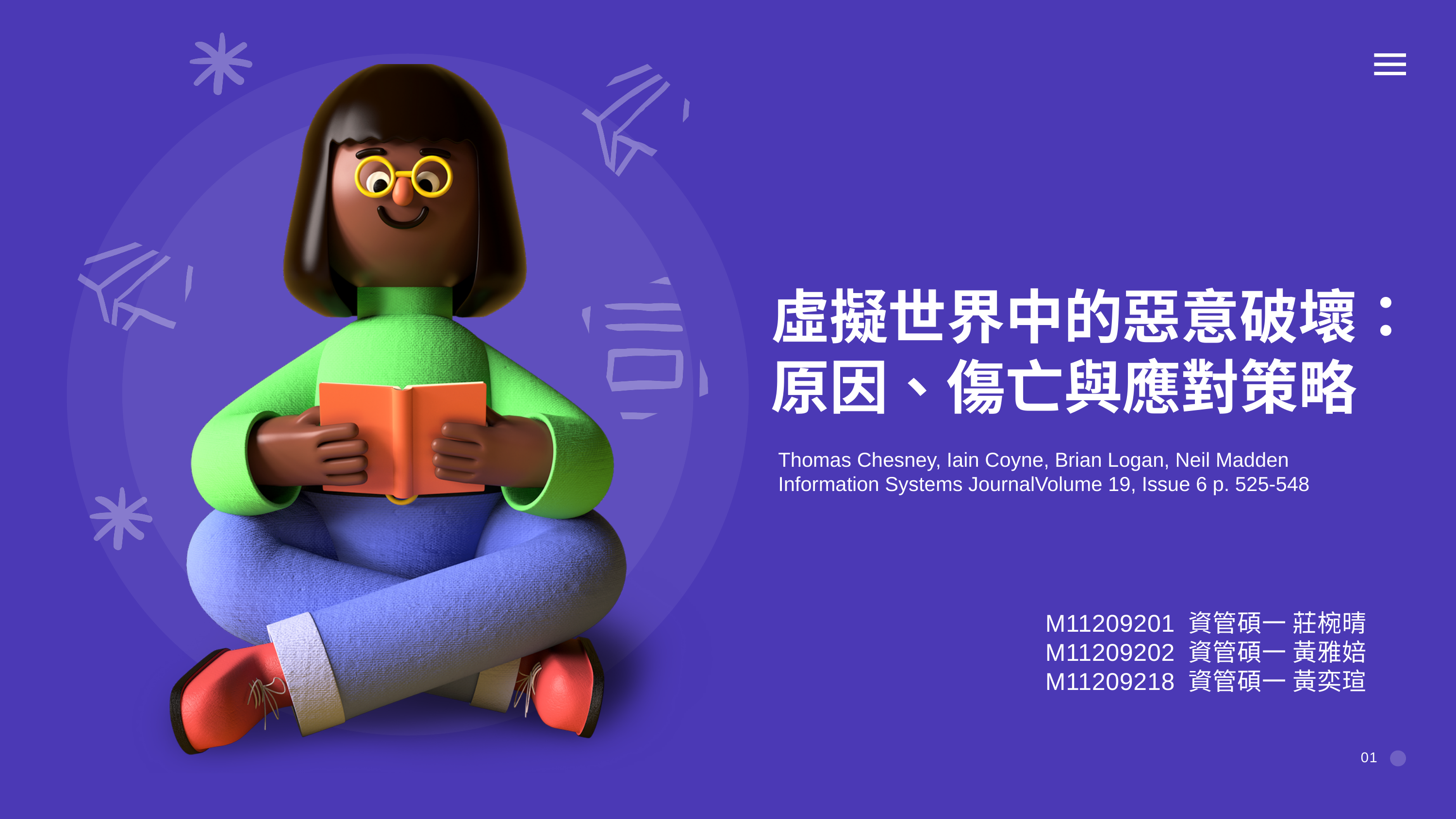

虛擬世界中的惡意破壞：
原因、傷亡與應對策略
M11209201 資管碩一 莊椀晴
M11209202 資管碩一 黃雅婄
M11209218 資管碩一 黃奕瑄

Thomas Chesney, Iain Coyne, Brian Logan, Neil Madden
Information Systems JournalVolume 19, Issue 6 p. 525-548

01